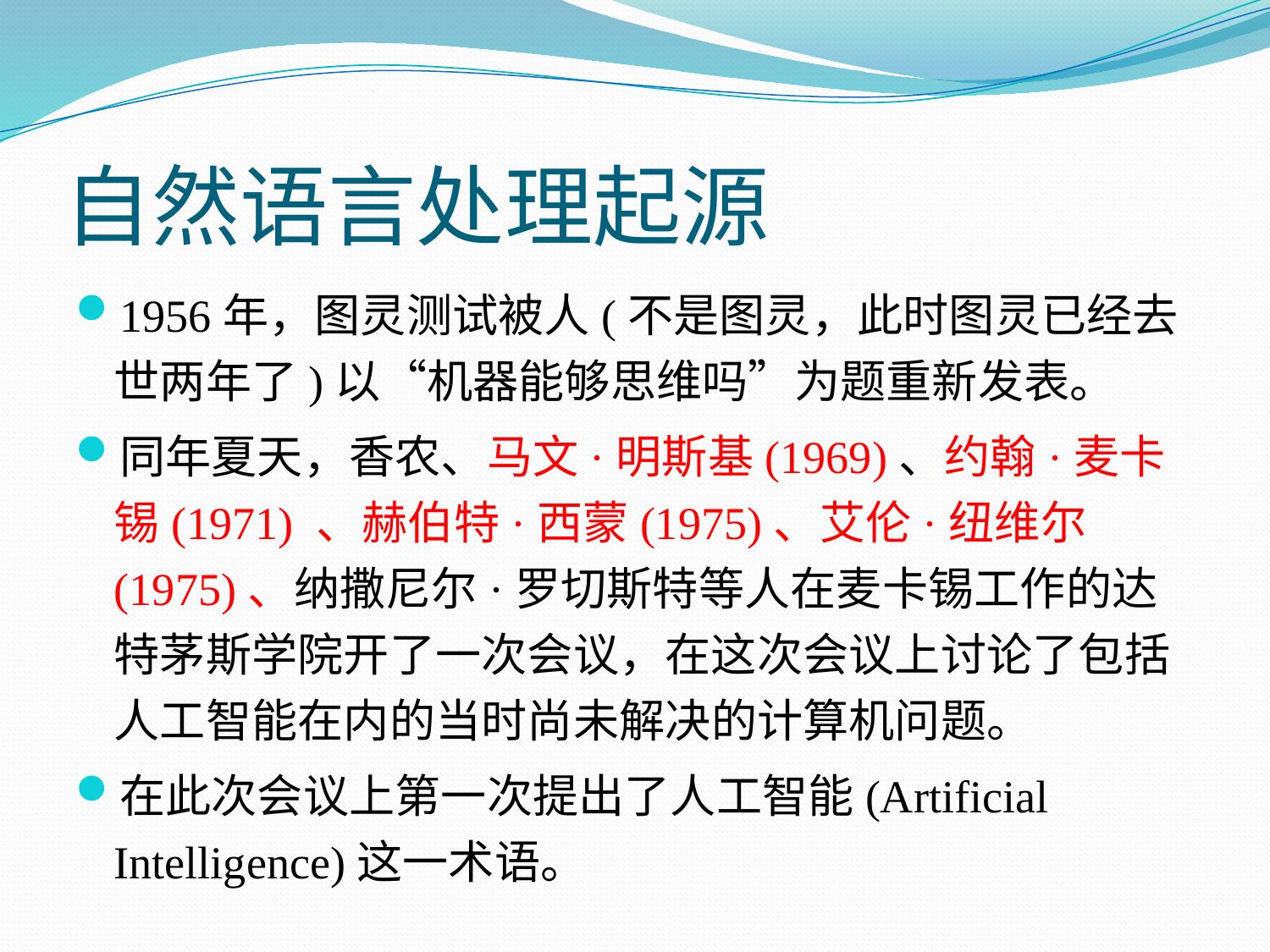

# 自然语言处理起源
1956年，图灵测试被人(不是图灵，此时图灵已经去世两年了)以“机器能够思维吗”为题重新发表。
同年夏天，香农、马文·明斯基(1969)、约翰·麦卡锡(1971) 、赫伯特·西蒙(1975)、艾伦·纽维尔(1975)、纳撒尼尔·罗切斯特等人在麦卡锡工作的达特茅斯学院开了一次会议，在这次会议上讨论了包括人工智能在内的当时尚未解决的计算机问题。
在此次会议上第一次提出了人工智能(Artificial Intelligence)这一术语。